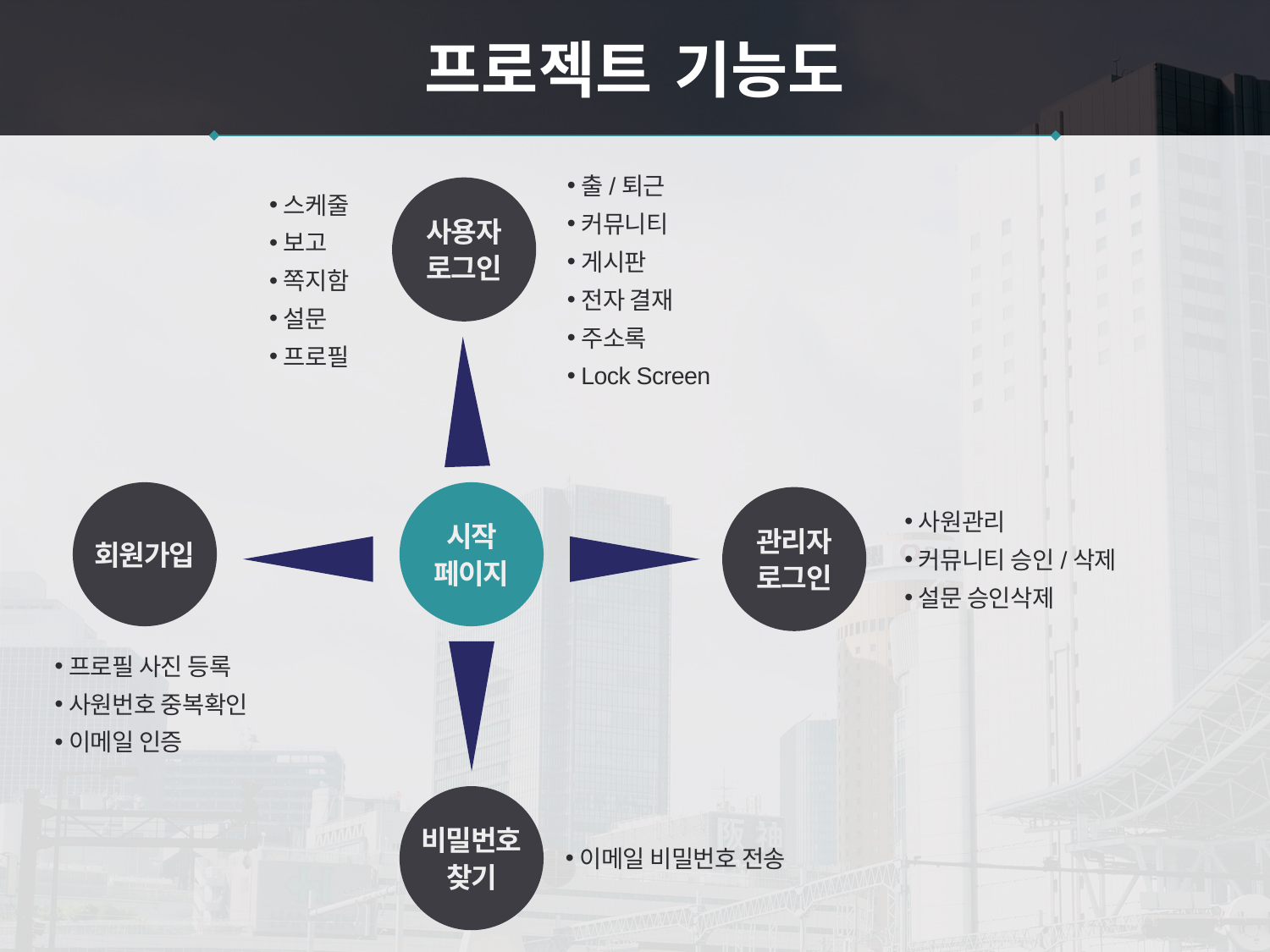

프로젝트 기능도

출/퇴근
커뮤니티
게시판
전자 결재
주소록
Lock Screen

사용자
로그인
스케줄
보고
쪽지함
설문
프로필

회원가입
시작
페이지
관리자
로그인
사원관리
커뮤니티 승인/삭제
설문 승인삭제

프로필 사진 등록
사원번호 중복확인
이메일 인증

비밀번호
찾기
이메일 비밀번호 전송